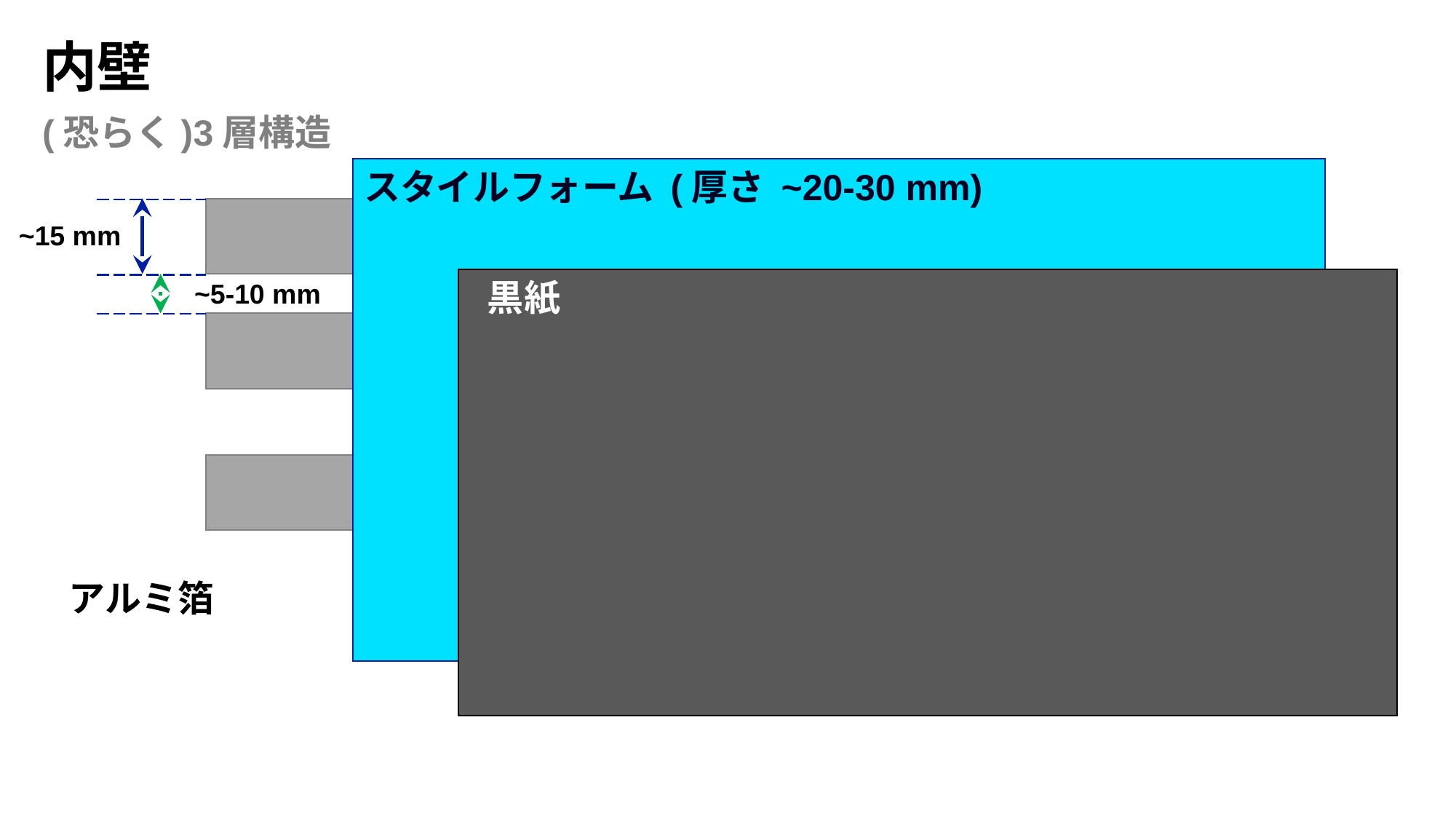

内壁
(恐らく)3層構造
スタイルフォーム (厚さ ~20-30 mm)

~15 mm

黒紙
~5-10 mm

アルミ箔